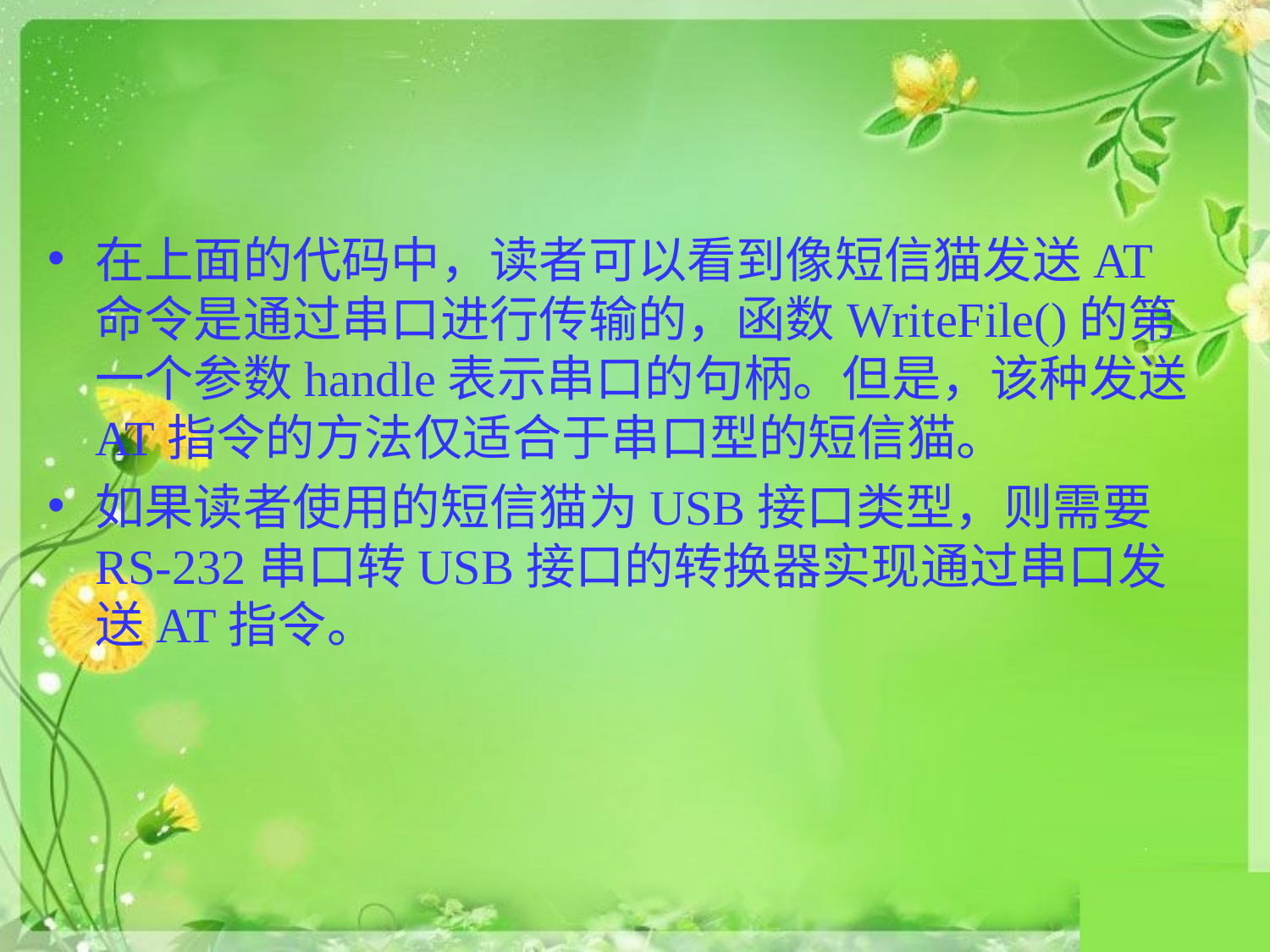

#
在上面的代码中，读者可以看到像短信猫发送AT命令是通过串口进行传输的，函数WriteFile()的第一个参数handle表示串口的句柄。但是，该种发送AT指令的方法仅适合于串口型的短信猫。
如果读者使用的短信猫为USB接口类型，则需要RS-232串口转USB接口的转换器实现通过串口发送AT指令。